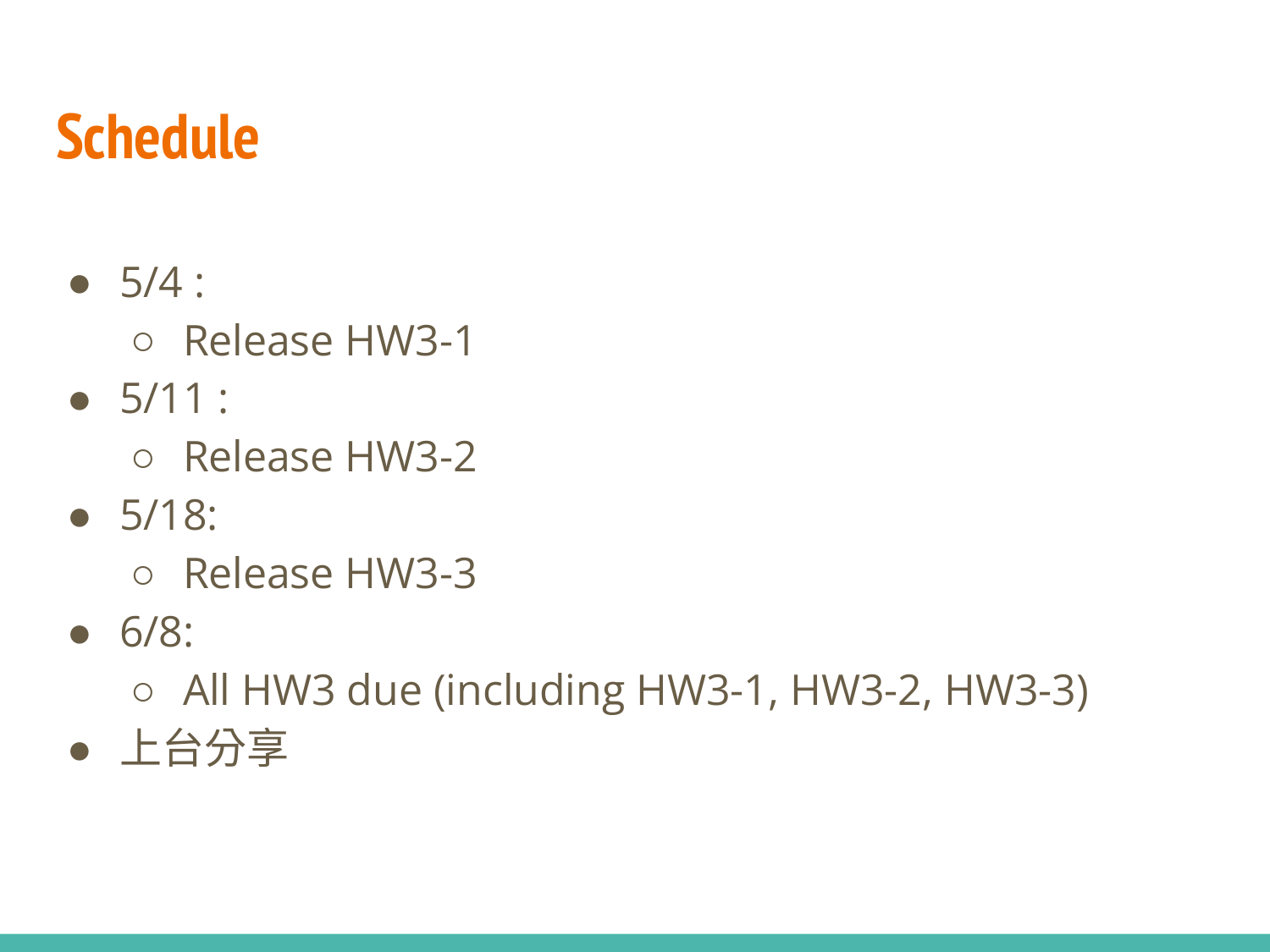

# Schedule
5/4 :
Release HW3-1
5/11 :
Release HW3-2
5/18:
Release HW3-3
6/8:
All HW3 due (including HW3-1, HW3-2, HW3-3)
上台分享